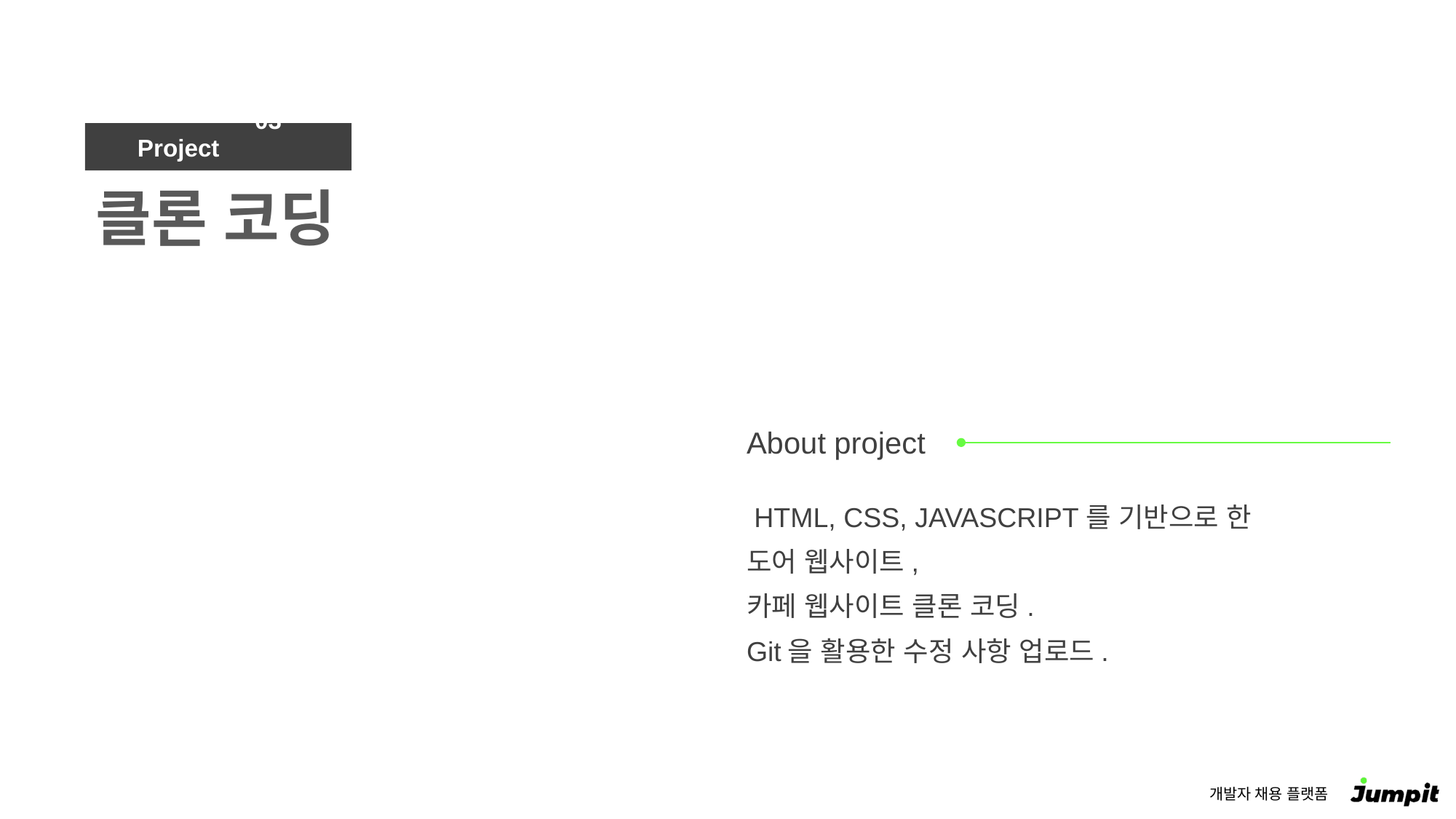

03	.
클론 코딩
 HTML, CSS, JAVASCRIPT를 기반으로 한
도어 웹사이트,
카페 웹사이트 클론 코딩.
Git을 활용한 수정 사항 업로드.